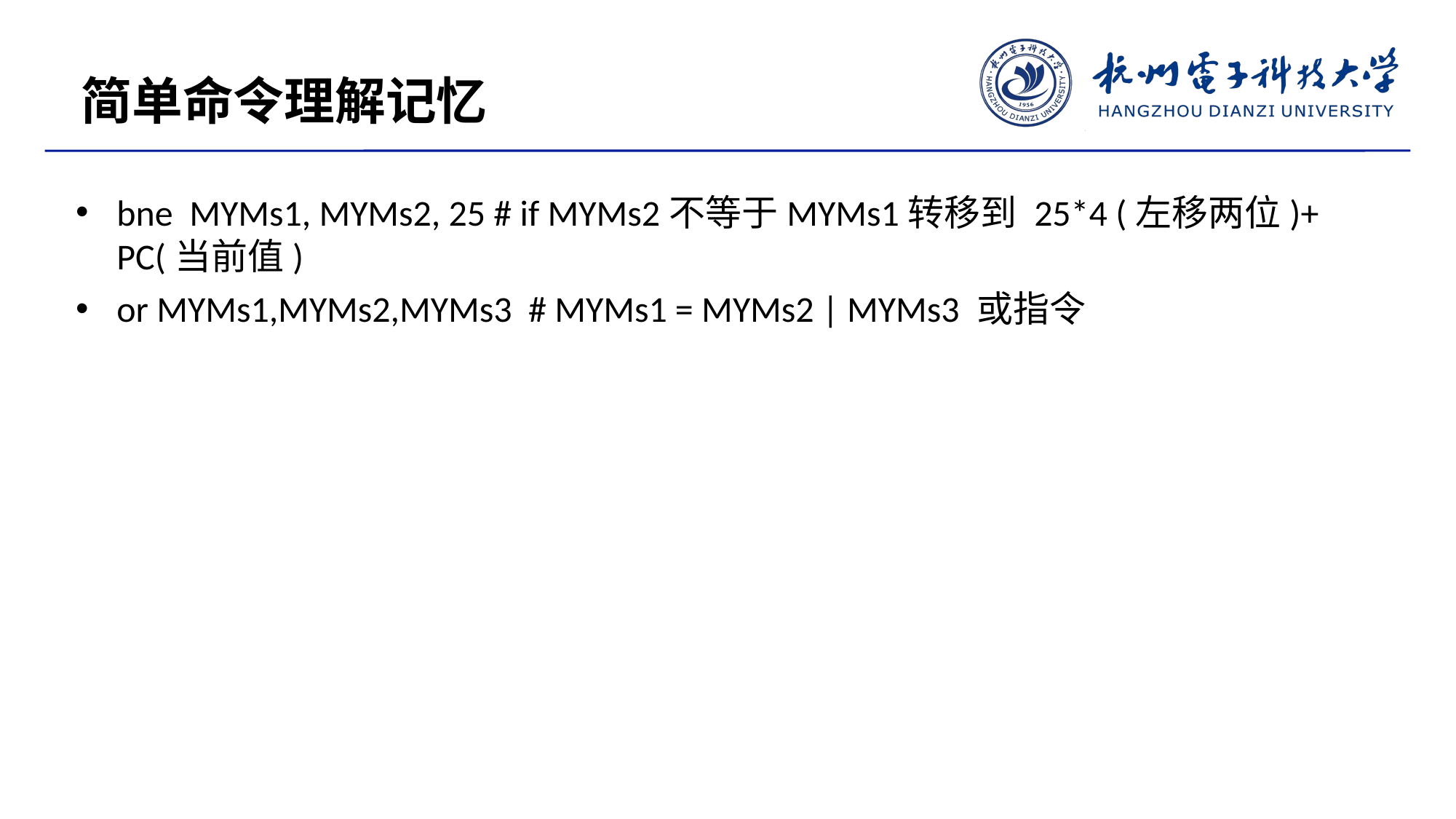

简单命令理解记忆
bne  MYMs1, MYMs2, 25 # if MYMs2不等于MYMs1转移到 25*4 (左移两位)+ PC(当前值)
or MYMs1,MYMs2,MYMs3  # MYMs1 = MYMs2 | MYMs3 或指令